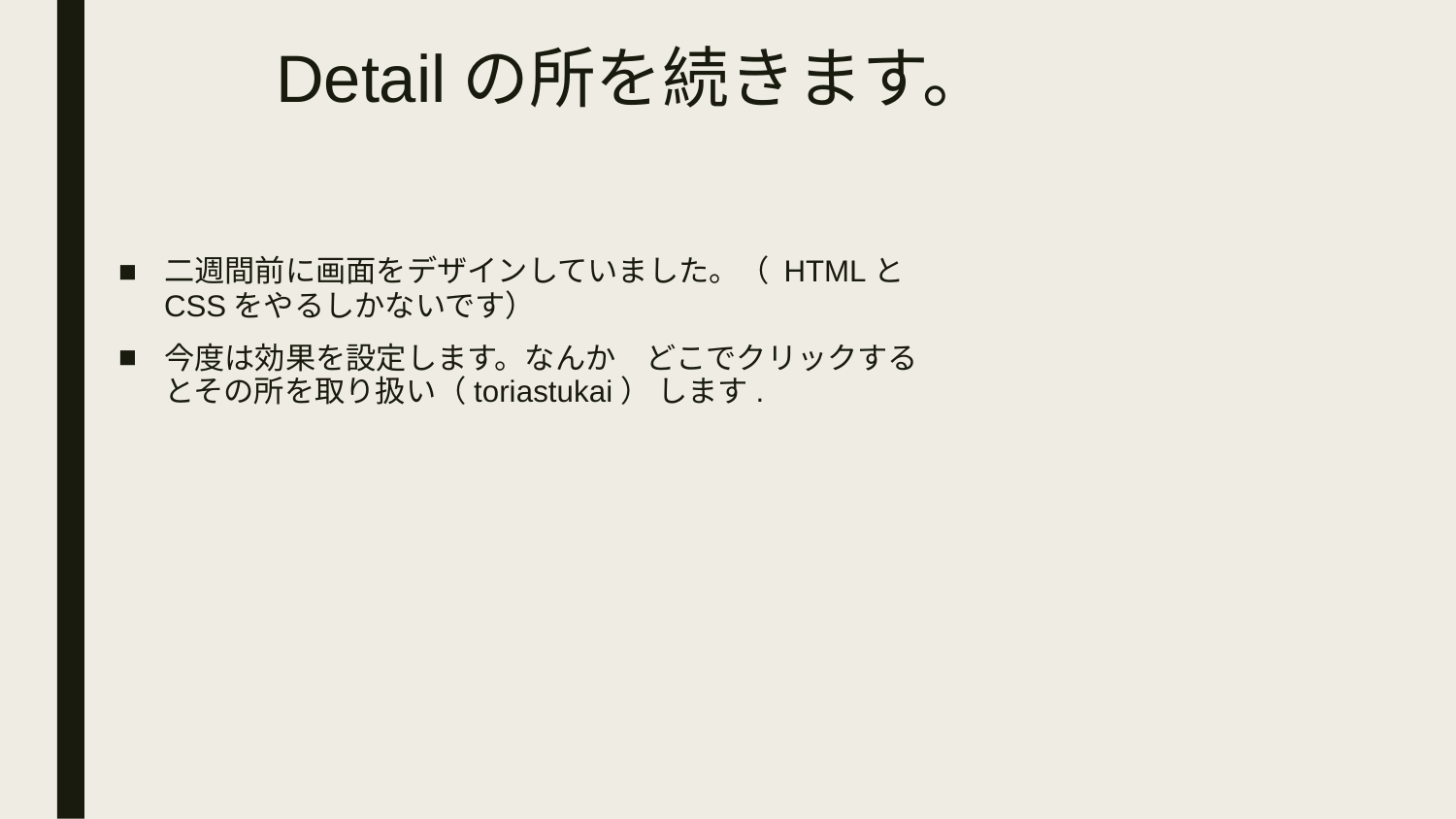

# Detailの所を続きます。
二週間前に画面をデザインしていました。（ HTMLと CSSをやるしかないです）
今度は効果を設定します。なんか　どこでクリックするとその所を取り扱い（toriastukai） します.